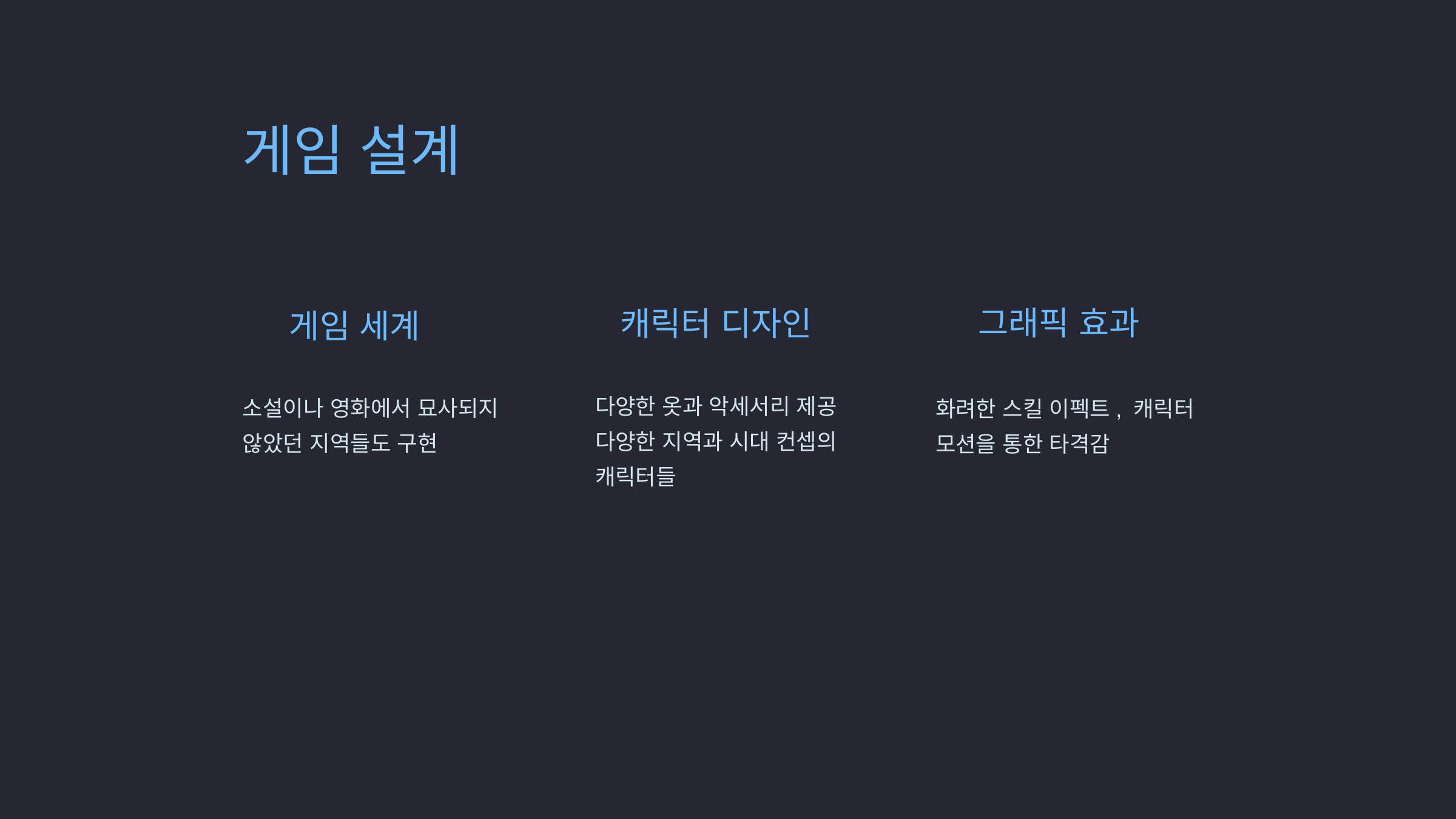

게임 설계
그래픽 효과
캐릭터 디자인
게임 세계
다양한 옷과 악세서리 제공
다양한 지역과 시대 컨셉의 캐릭터들
소설이나 영화에서 묘사되지 않았던 지역들도 구현
화려한 스킬 이펙트, 캐릭터 모션을 통한 타격감